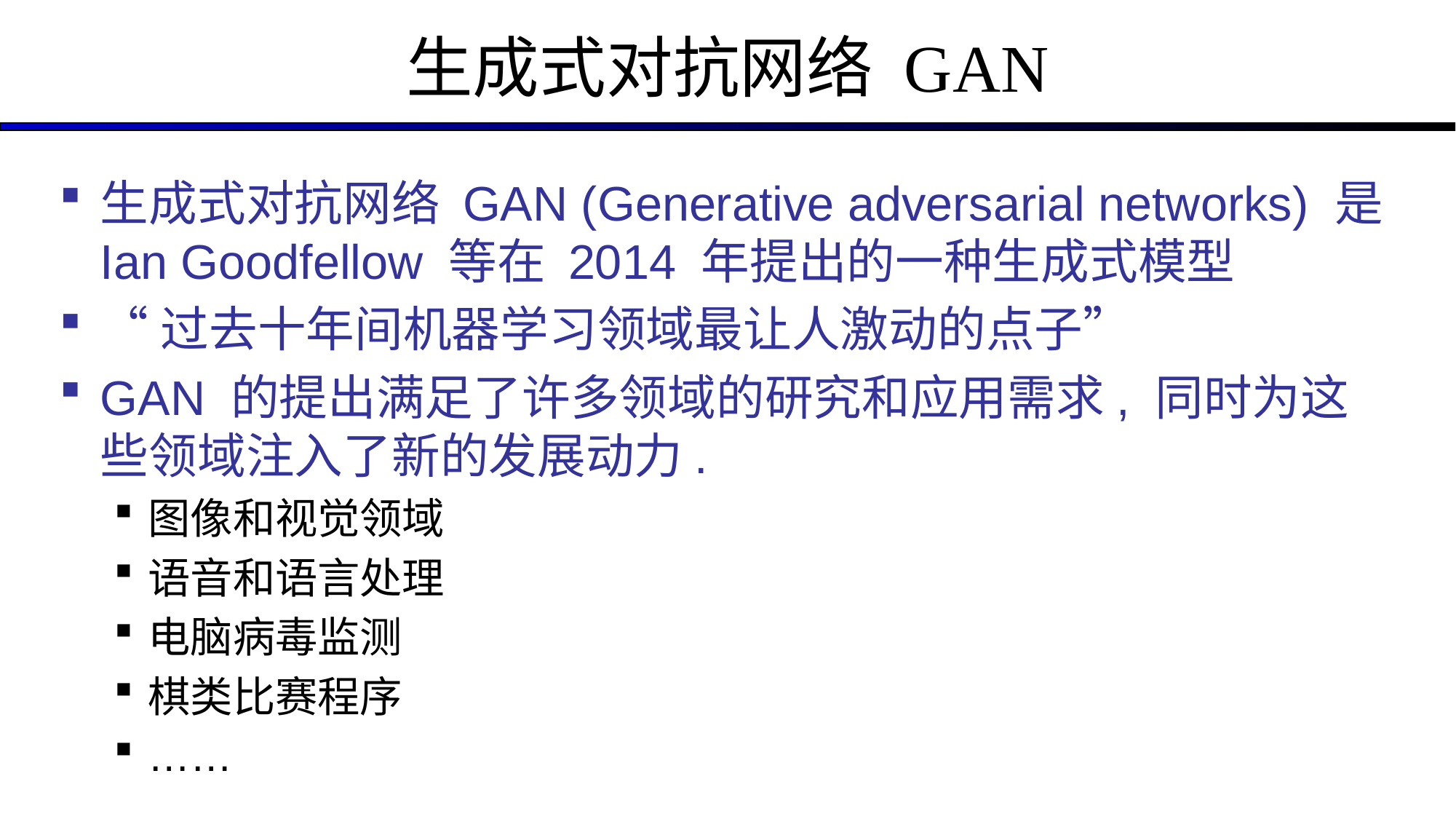

# 生成式对抗网络 GAN
生成式对抗网络 GAN (Generative adversarial networks) 是 Ian Goodfellow 等在 2014 年提出的一种生成式模型
“过去十年间机器学习领域最让人激动的点子”
GAN 的提出满足了许多领域的研究和应用需求, 同时为这些领域注入了新的发展动力.
图像和视觉领域
语音和语言处理
电脑病毒监测
棋类比赛程序
……